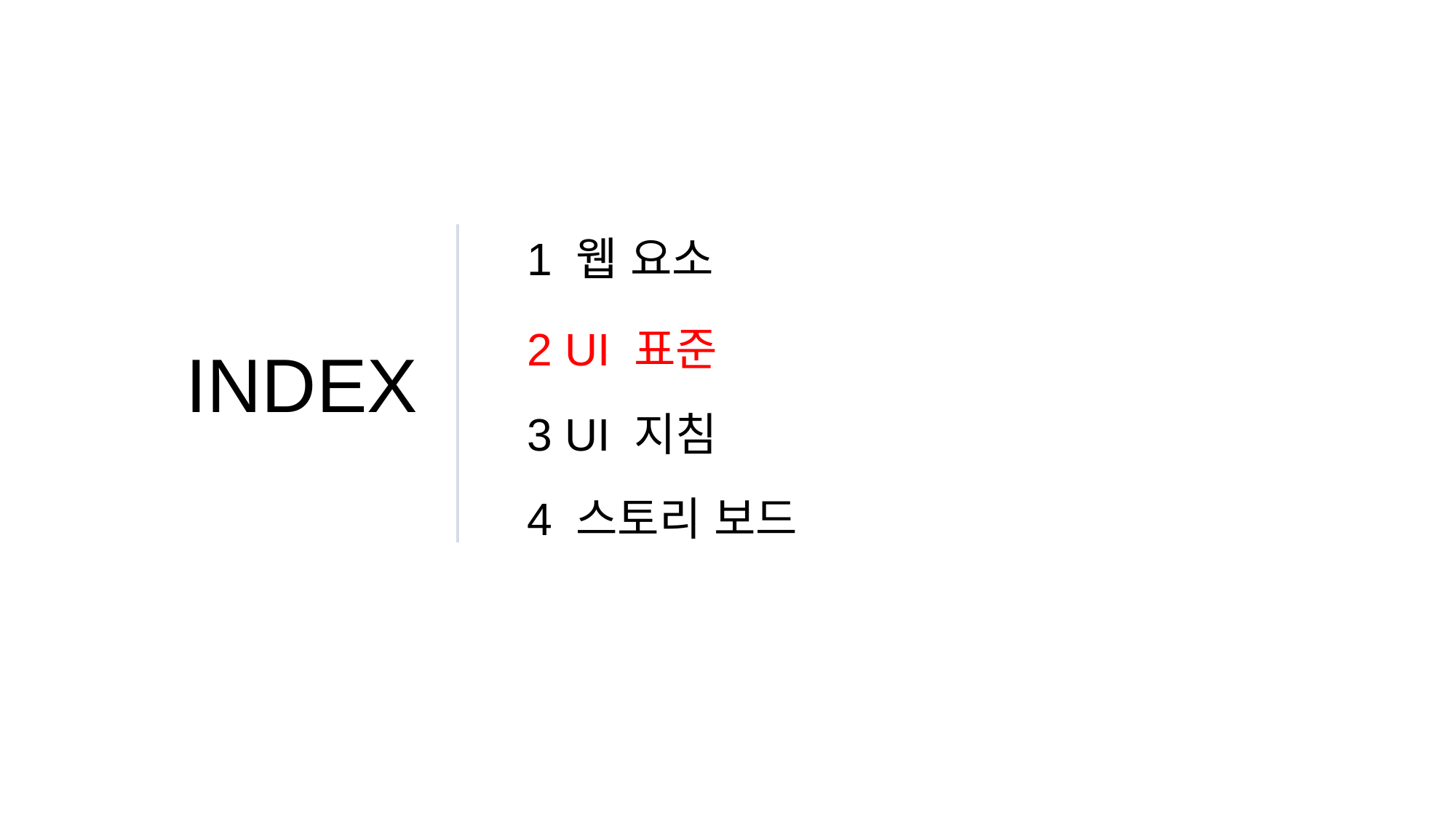

1 웹 요소
2 UI 표준
INDEX
3 UI 지침
4 스토리 보드